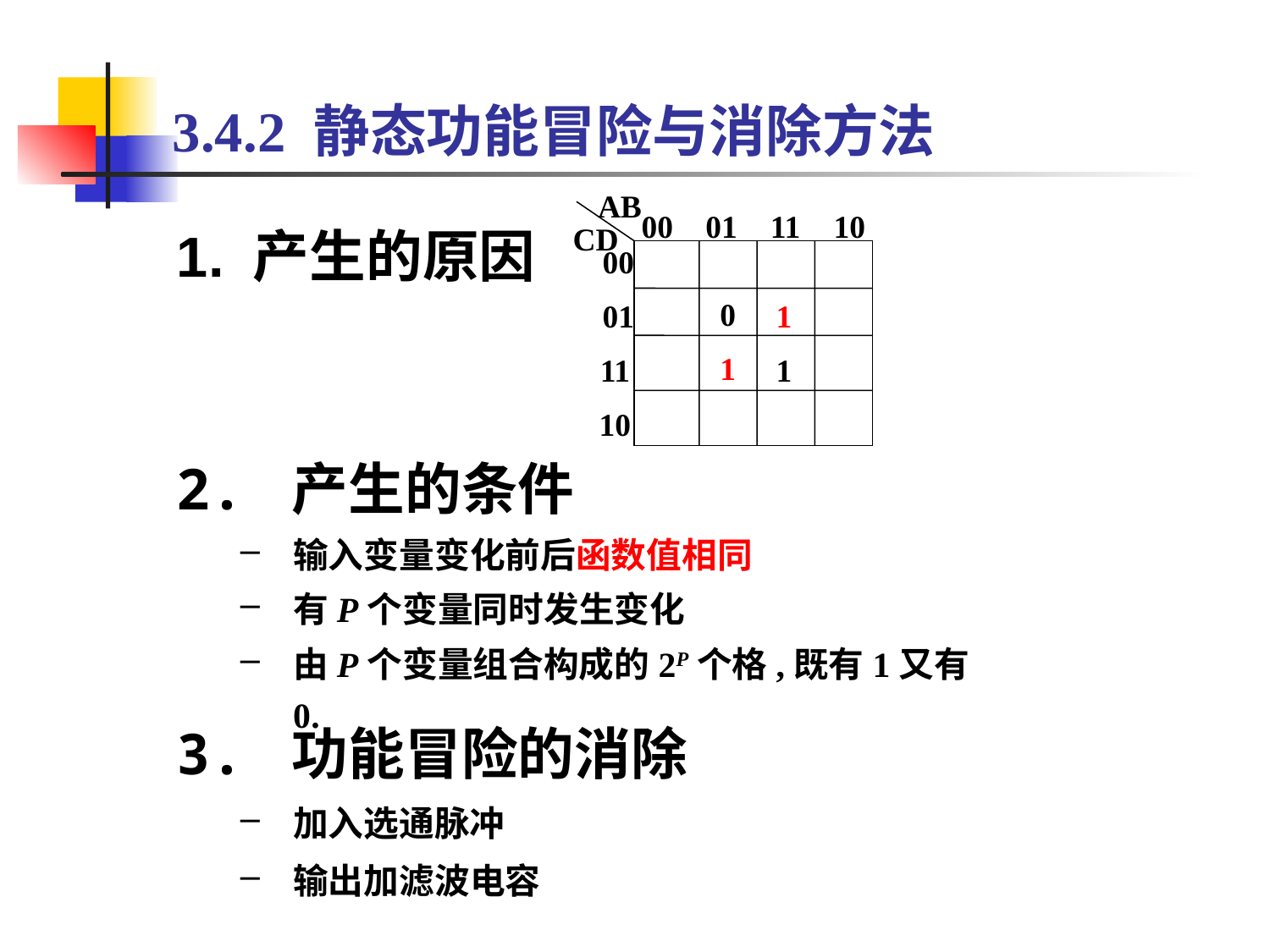

3.4.2 静态功能冒险与消除方法
AB
00
01
11
10

CD

00

 0
01
 1

 1
11
 1

10

1. 产生的原因
2. 产生的条件
输入变量变化前后函数值相同
有P个变量同时发生变化
由P个变量组合构成的2P个格,既有1又有0.
3. 功能冒险的消除
加入选通脉冲
输出加滤波电容